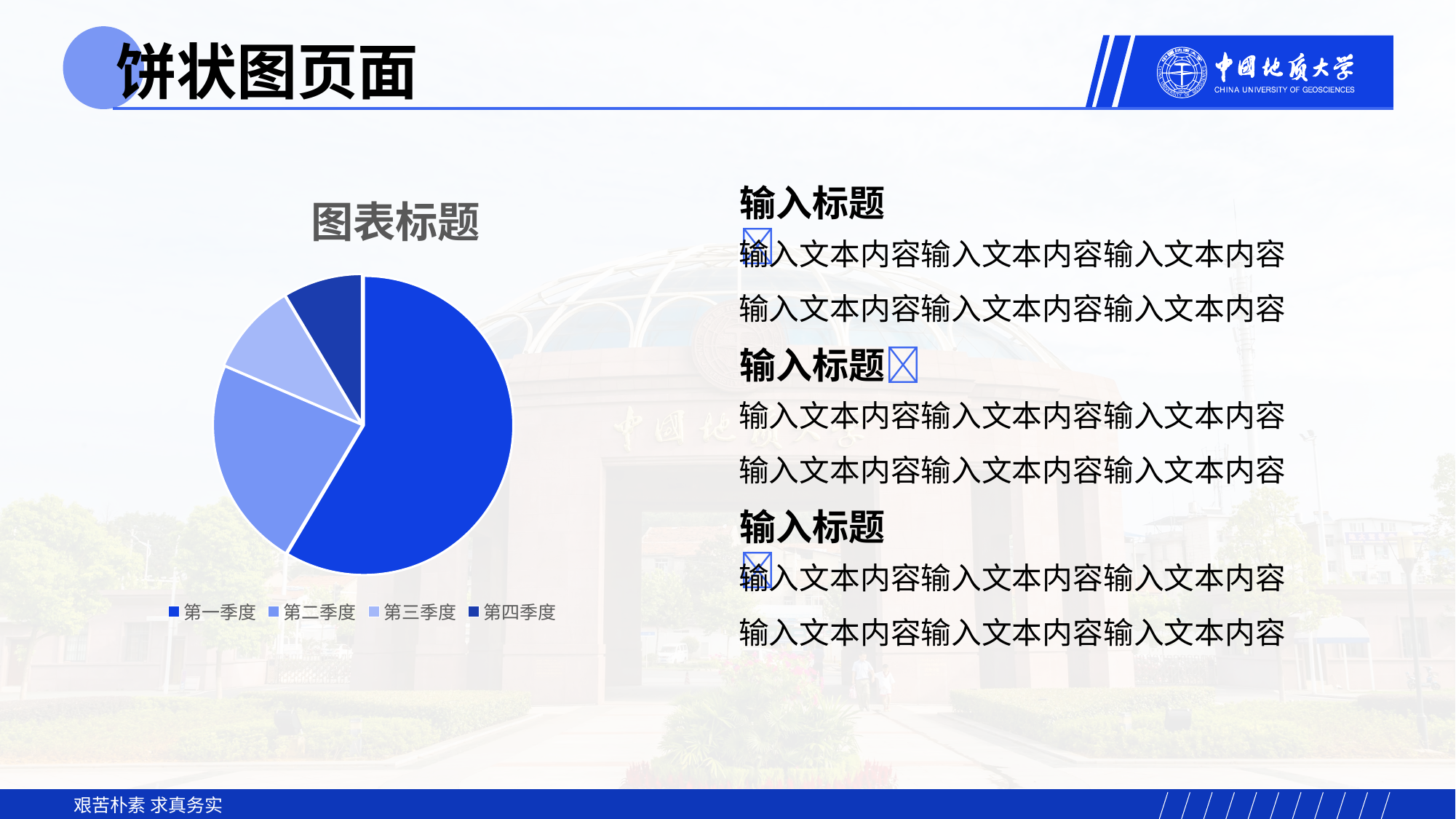

饼状图页面

### Chart: 图表标题

| Category | 销售额 |
|---|---|
| 第一季度 | 8.2 |
| 第二季度 | 3.2 |
| 第三季度 | 1.4 |
| 第四季度 | 1.2 |
输入标题∇
输入文本内容输入文本内容输入文本内容输入文本内容输入文本内容输入文本内容
输入标题∇
输入文本内容输入文本内容输入文本内容输入文本内容输入文本内容输入文本内容
输入标题∇
输入文本内容输入文本内容输入文本内容输入文本内容输入文本内容输入文本内容